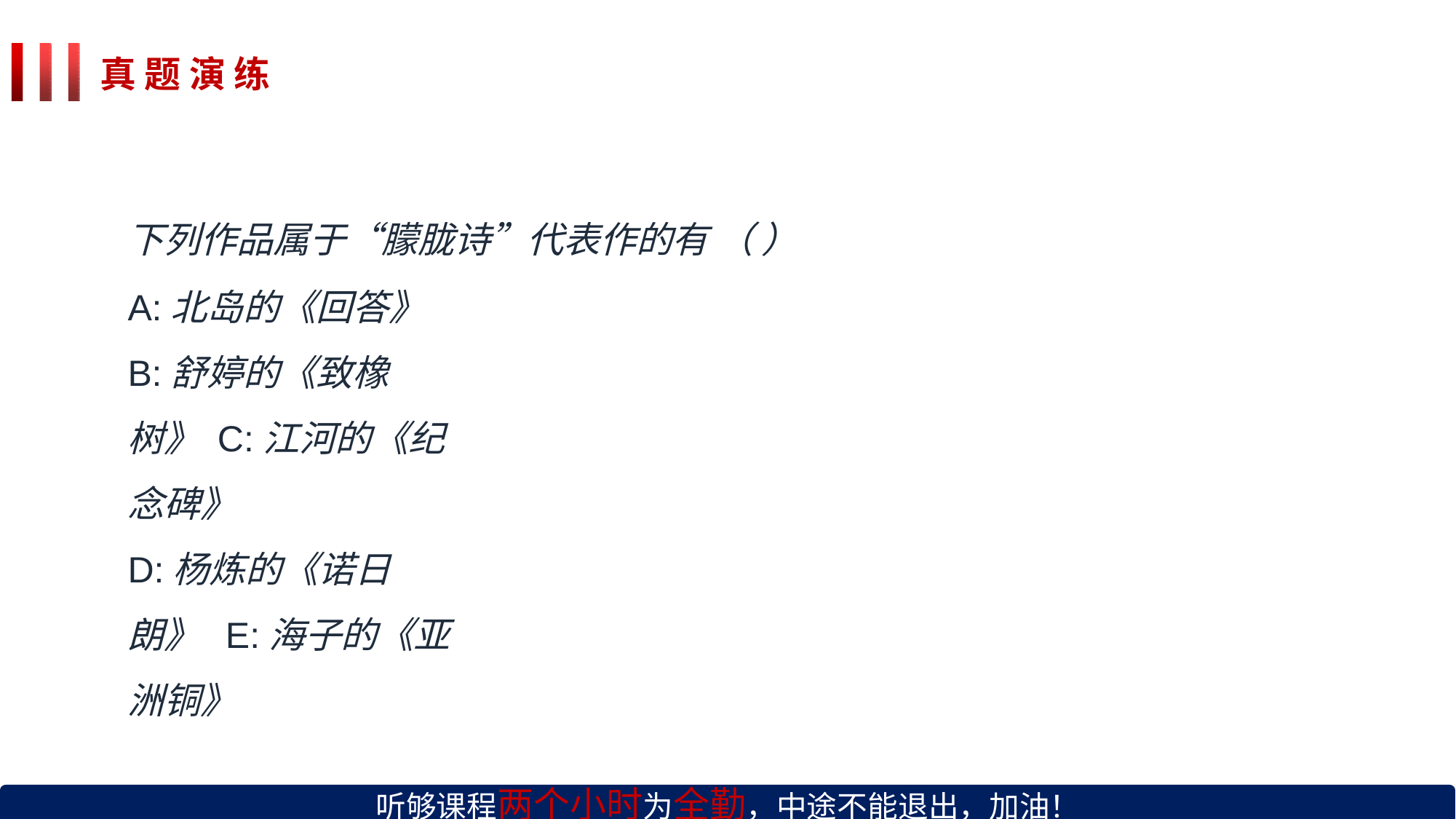

# 真 题 演 练
下列作品属于“朦胧诗”代表作的有 （ ）
A:北岛的《回答》 B:舒婷的《致橡树》 C:江河的《纪念碑》
D:杨炼的《诺日朗》  E:海子的《亚洲铜》
55

听够课程两个小时为全勤，中途不能退出，加油！